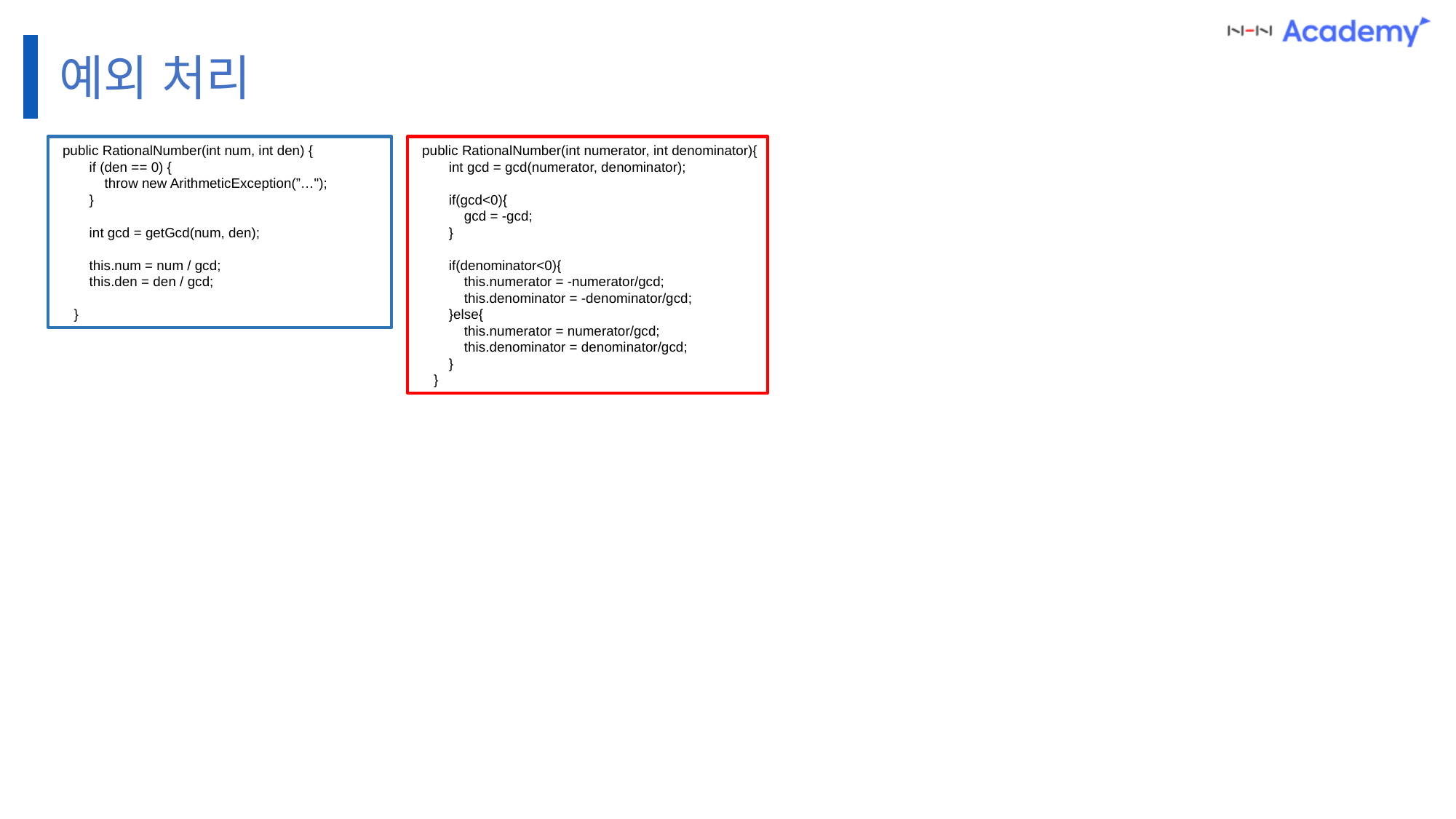

예외 처리
 public RationalNumber(int num, int den) {
        if (den == 0) {
            throw new ArithmeticException(”…");
        }

        int gcd = getGcd(num, den);

        this.num = num / gcd;
        this.den = den / gcd;

    }
 public RationalNumber(int numerator, int denominator){
        int gcd = gcd(numerator, denominator);

        if(gcd<0){
            gcd = -gcd;
        }

        if(denominator<0){
            this.numerator = -numerator/gcd;
            this.denominator = -denominator/gcd;
        }else{
            this.numerator = numerator/gcd;
            this.denominator = denominator/gcd;
        }
    }